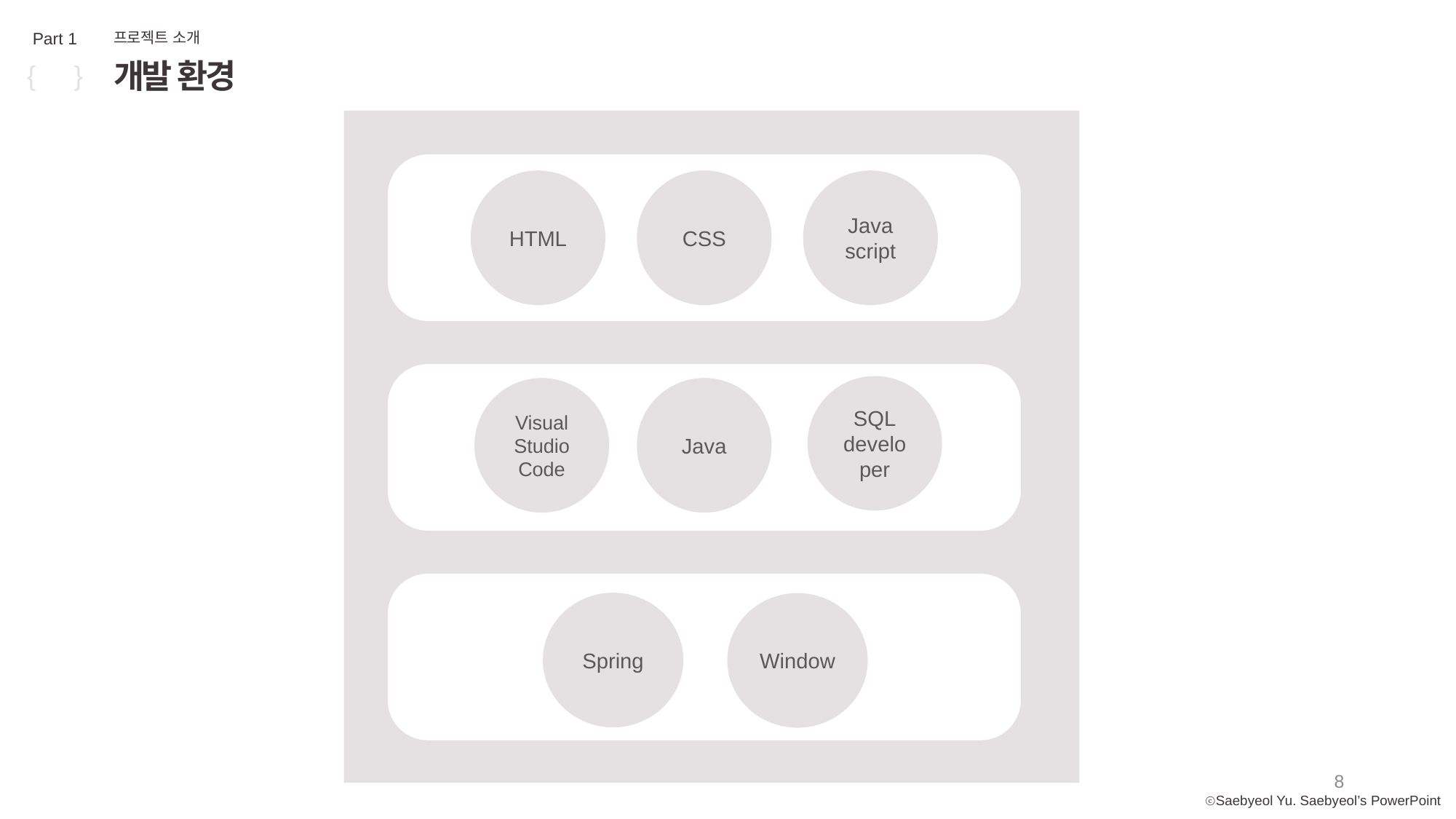

Part 1
프로젝트 소개
개발 환경
{     }

HTML
CSS
Java
script

Visual Studio Code
Java
SQL developer

Spring
Window
8